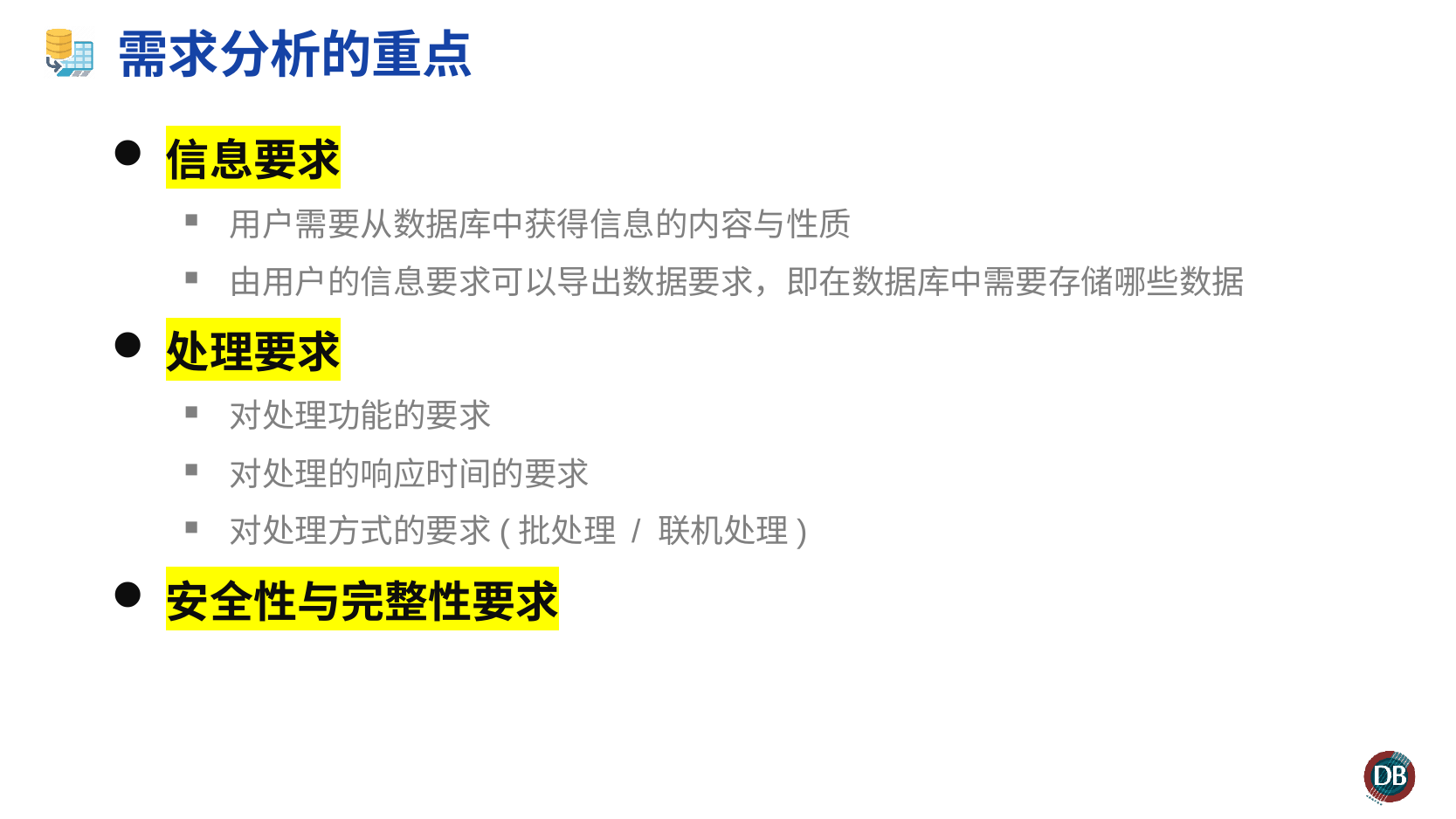

# 需求分析的重点
信息要求
用户需要从数据库中获得信息的内容与性质
由用户的信息要求可以导出数据要求，即在数据库中需要存储哪些数据
处理要求
对处理功能的要求
对处理的响应时间的要求
对处理方式的要求(批处理 / 联机处理)
安全性与完整性要求